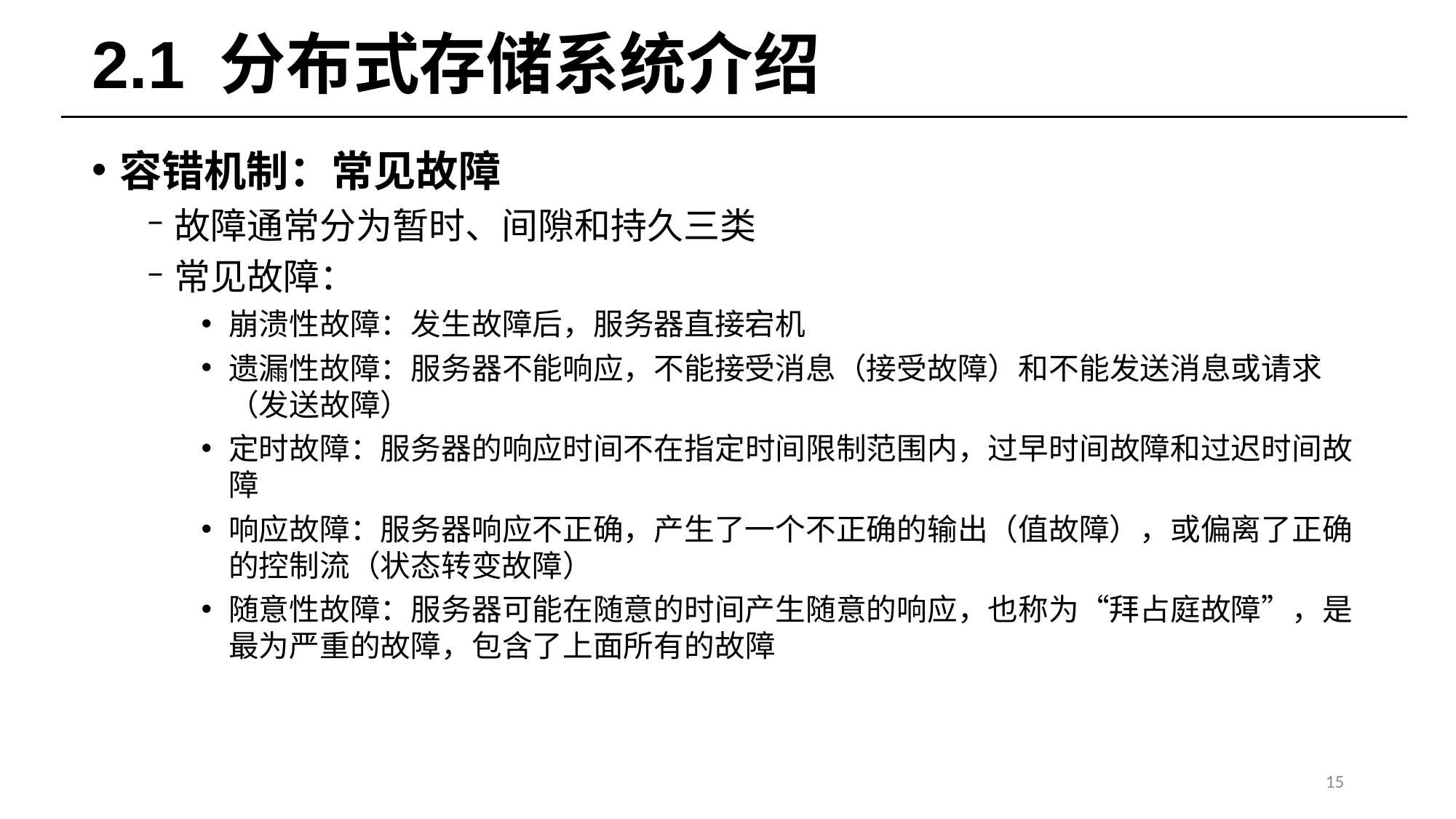

# 2.1 分布式存储系统介绍
容错机制：常见故障
故障通常分为暂时、间隙和持久三类
常见故障：
崩溃性故障：发生故障后，服务器直接宕机
遗漏性故障：服务器不能响应，不能接受消息（接受故障）和不能发送消息或请求（发送故障）
定时故障：服务器的响应时间不在指定时间限制范围内，过早时间故障和过迟时间故障
响应故障：服务器响应不正确，产生了一个不正确的输出（值故障），或偏离了正确的控制流（状态转变故障）
随意性故障：服务器可能在随意的时间产生随意的响应，也称为“拜占庭故障”，是最为严重的故障，包含了上面所有的故障

15